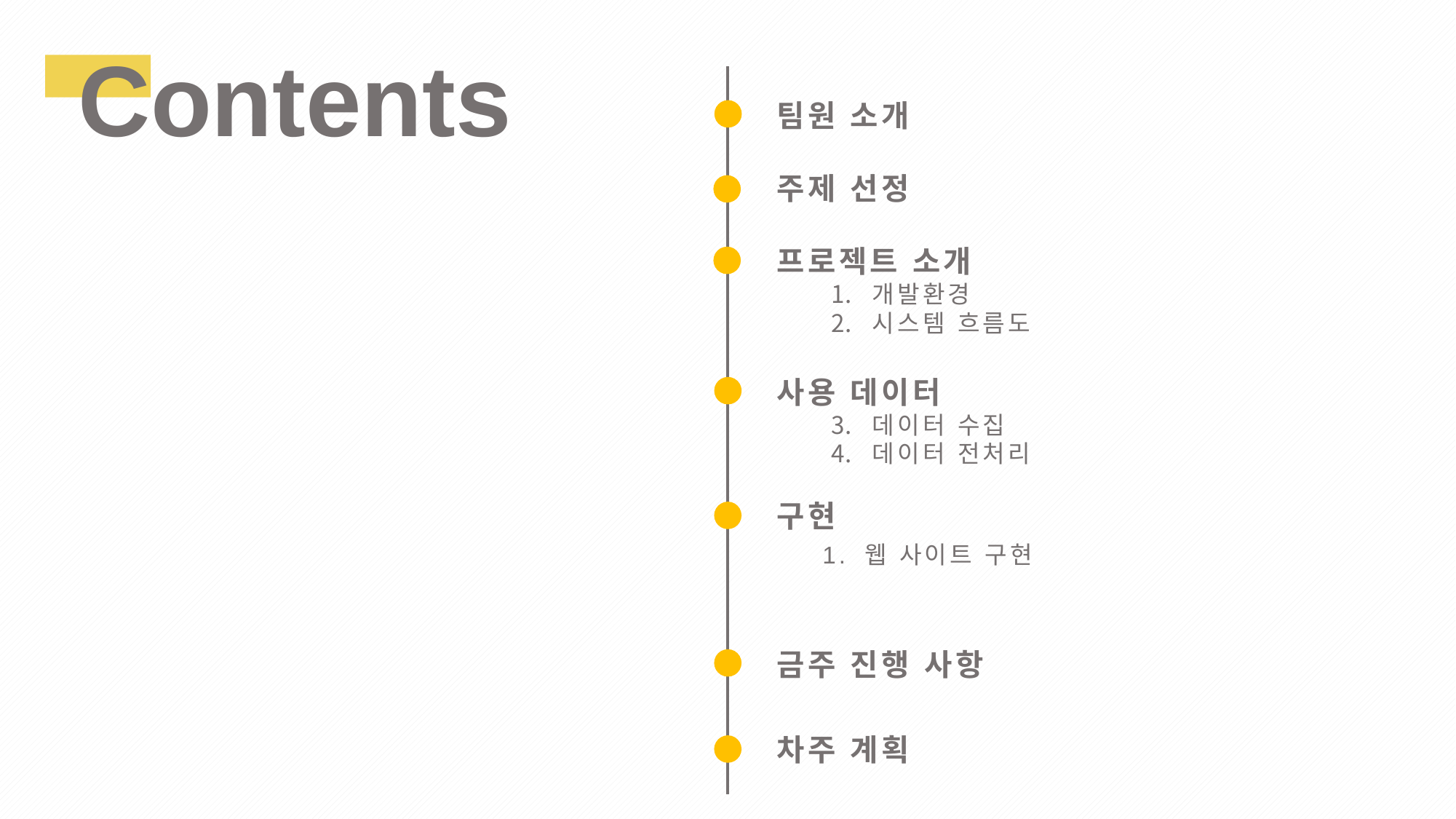

Contents

팀원 소개

주제 선정

프로젝트 소개
개발환경
시스템 흐름도

사용 데이터
데이터 수집
데이터 전처리

구현
    1. 웹 사이트 구현

금주 진행 사항

차주 계획